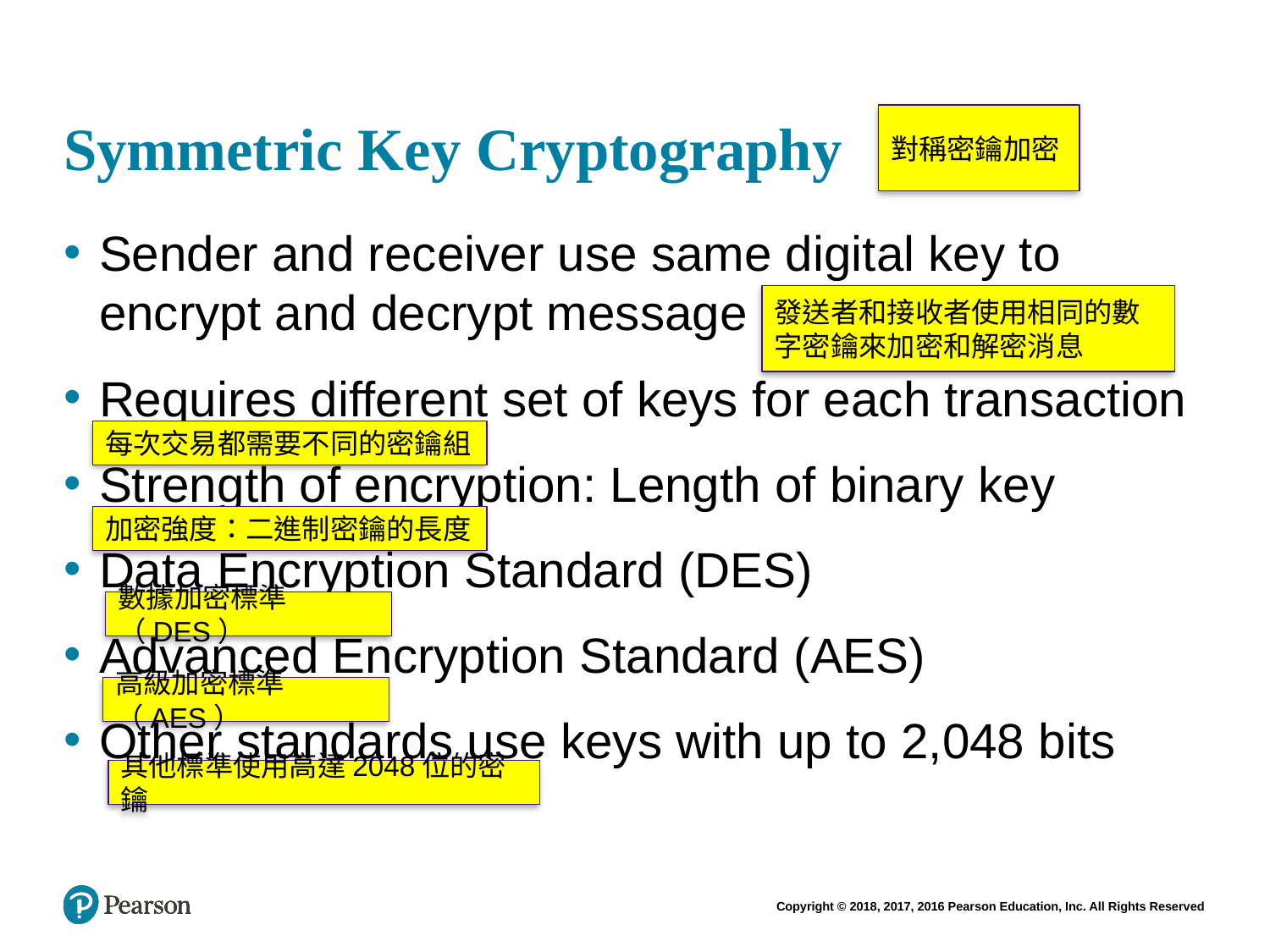

# Symmetric Key Cryptography
對稱密鑰加密
Sender and receiver use same digital key to encrypt and decrypt message
Requires different set of keys for each transaction
Strength of encryption: Length of binary key
Data Encryption Standard (DES)
Advanced Encryption Standard (AES)
Other standards use keys with up to 2,048 bits
發送者和接收者使用相同的數字密鑰來加密和解密消息
每次交易都需要不同的密鑰組
加密強度：二進制密鑰的長度
數據加密標準（DES）
高級加密標準（AES）
其他標準使用高達2048位的密鑰